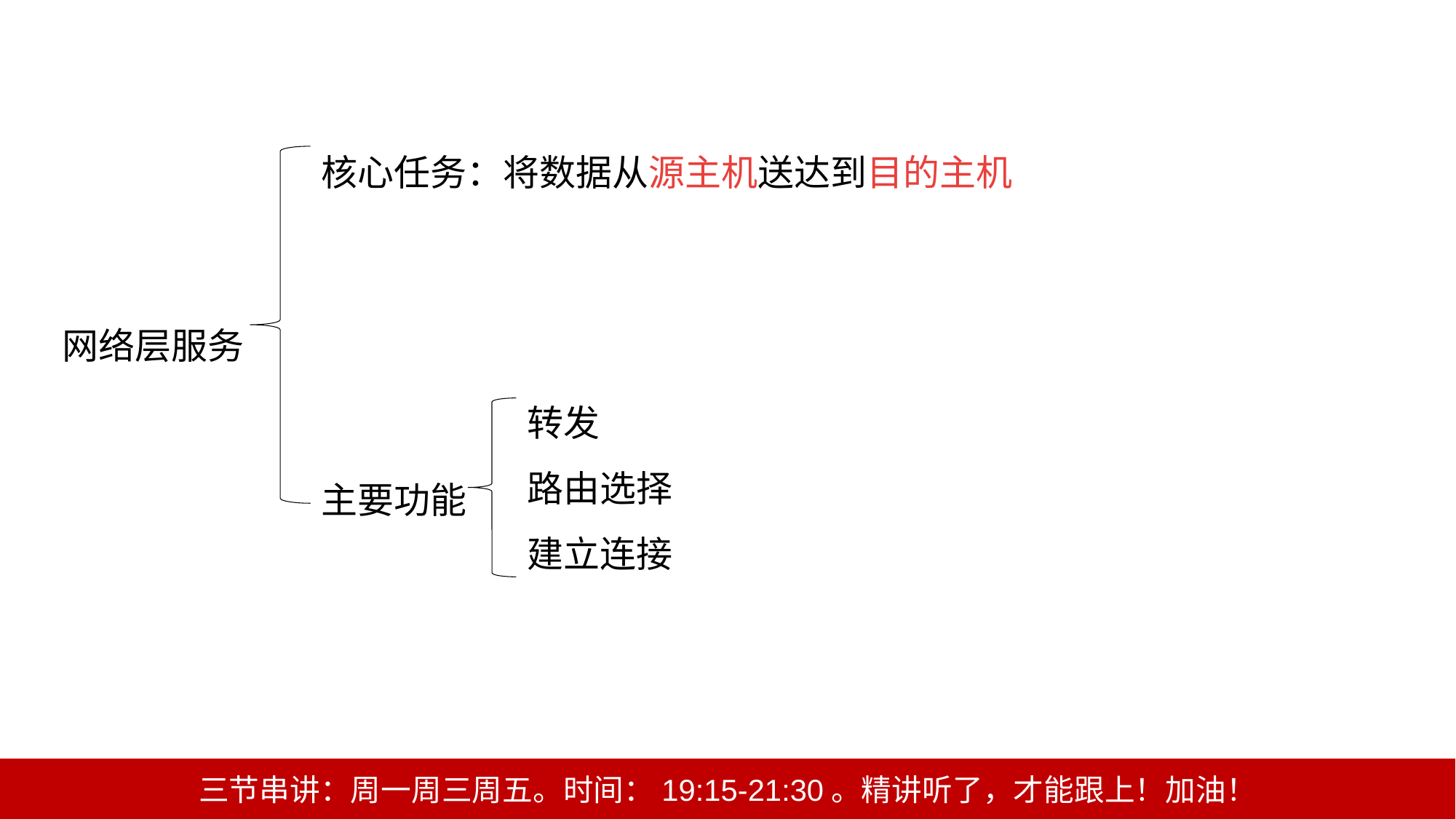

核心任务：将数据从源主机送达到目的主机

主要功能

网络层服务
转发
路由选择
建立连接

三节串讲：周一周三周五。时间：19:15-21:30。精讲听了，才能跟上！加油！